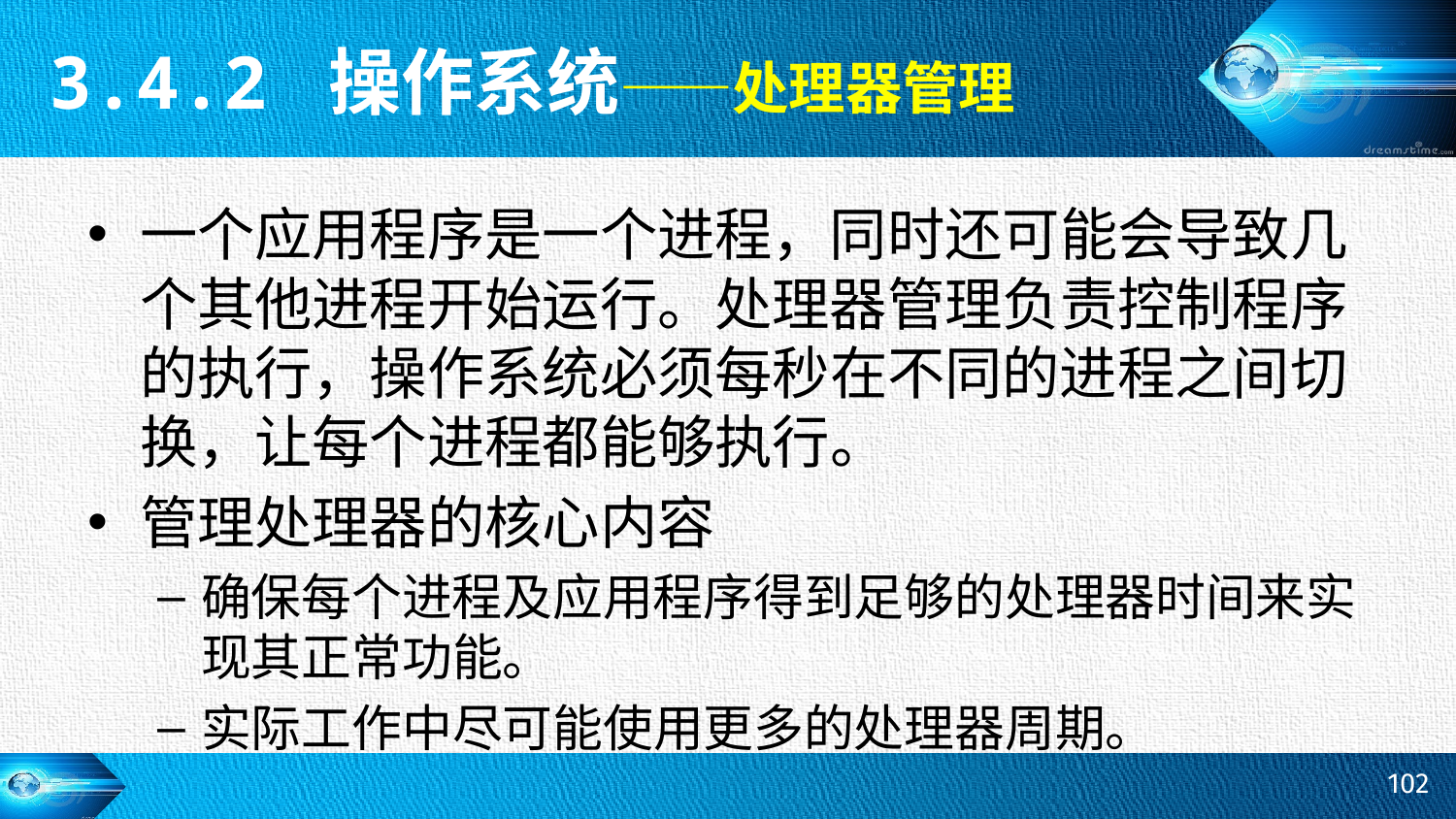

3.4.2 操作系统——处理器管理
一个应用程序是一个进程，同时还可能会导致几个其他进程开始运行。处理器管理负责控制程序的执行，操作系统必须每秒在不同的进程之间切换，让每个进程都能够执行。
管理处理器的核心内容
确保每个进程及应用程序得到足够的处理器时间来实现其正常功能。
实际工作中尽可能使用更多的处理器周期。
102